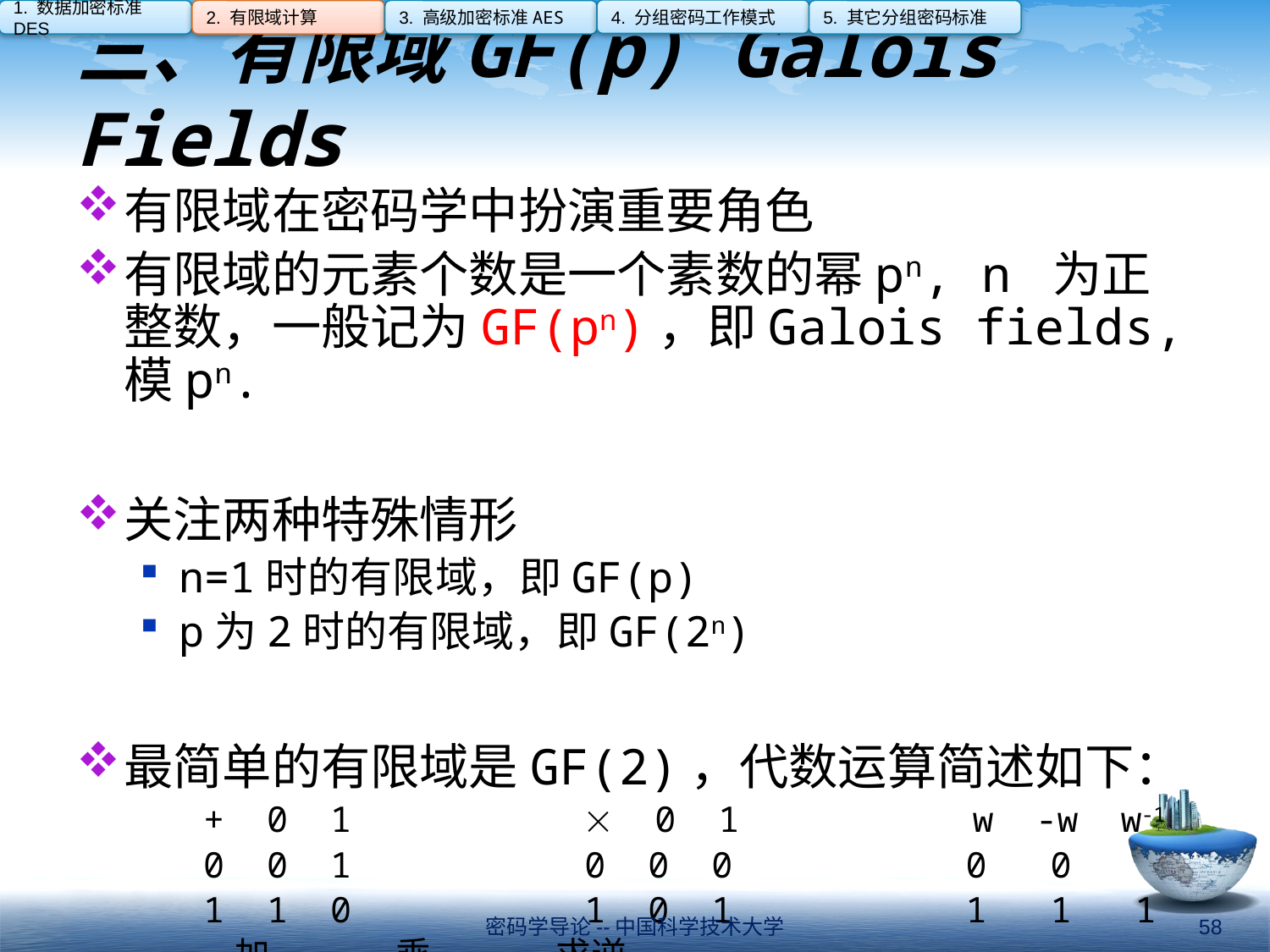

4. 分组密码工作模式
1. 数据加密标准DES
2. 有限域计算
3. 高级加密标准AES
5. 其它分组密码标准
# 三、有限域GF(p) Galois Fields
有限域在密码学中扮演重要角色
有限域的元素个数是一个素数的幂pn, n 为正整数，一般记为GF(pn)，即Galois fields, 模pn.

关注两种特殊情形
n=1时的有限域，即GF(p)
p为2时的有限域，即GF(2n)

最简单的有限域是GF(2)，代数运算简述如下：
	+  0  1           ×  0  1           w  -w  w-1
	0  0  1           0  0  0           0   0
	1  1  0           1  0  1           1   1   1
	   加                乘                求逆
密码学导论--中国科学技术大学
58